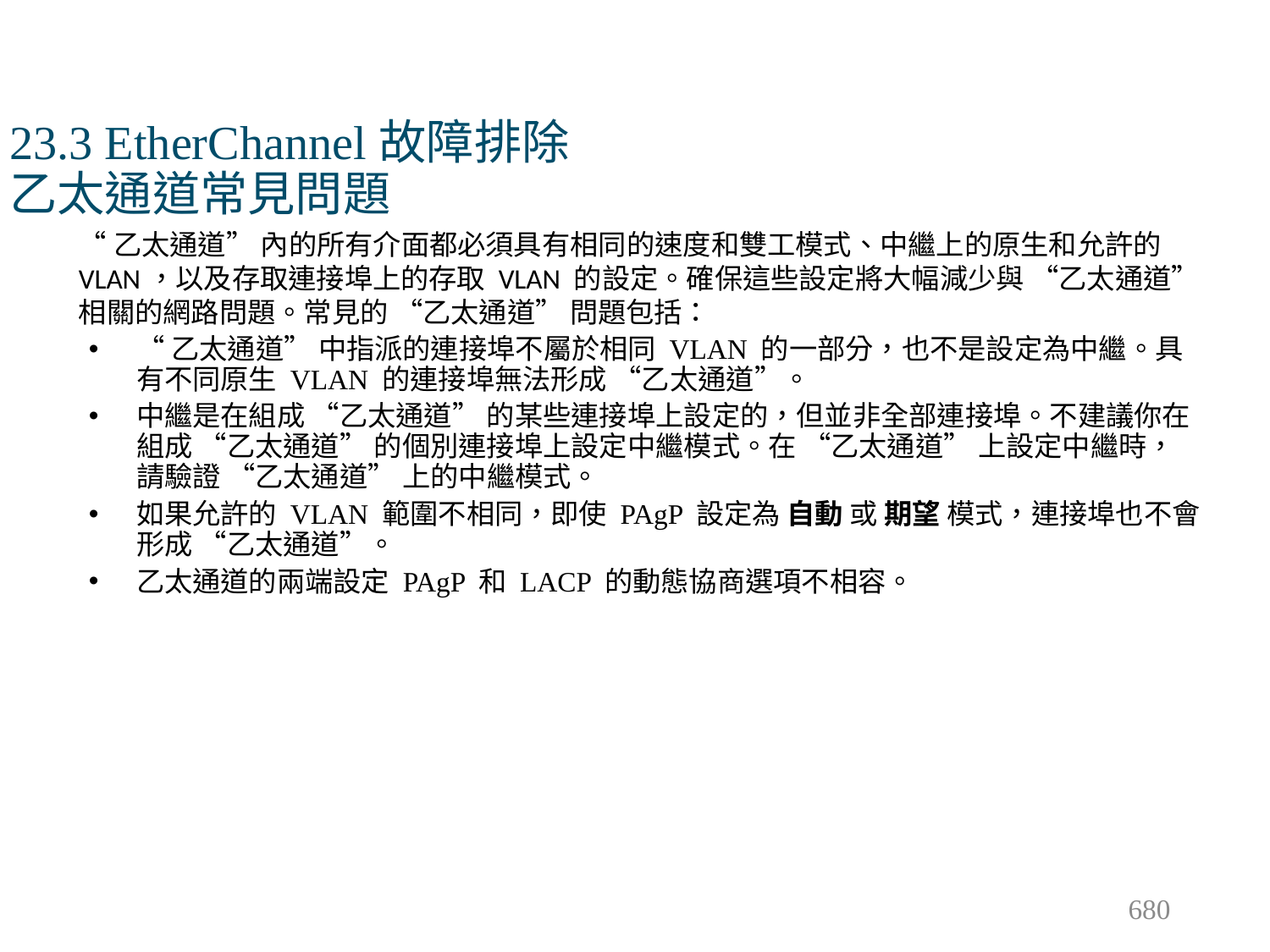

# 23.3 EtherChannel故障排除 乙太通道常見問題
“乙太通道” 內的所有介面都必須具有相同的速度和雙工模式、中繼上的原生和允許的 VLAN，以及存取連接埠上的存取 VLAN 的設定。確保這些設定將大幅減少與 “乙太通道” 相關的網路問題。常見的 “乙太通道” 問題包括：
“乙太通道” 中指派的連接埠不屬於相同 VLAN 的一部分，也不是設定為中繼。具有不同原生 VLAN 的連接埠無法形成 “乙太通道”。
中繼是在組成 “乙太通道” 的某些連接埠上設定的，但並非全部連接埠。不建議你在組成 “乙太通道” 的個別連接埠上設定中繼模式。在 “乙太通道” 上設定中繼時，請驗證 “乙太通道” 上的中繼模式。
如果允許的 VLAN 範圍不相同，即使 PAgP 設定為 自動 或 期望 模式，連接埠也不會形成 “乙太通道”。
乙太通道的兩端設定 PAgP 和 LACP 的動態協商選項不相容。

680